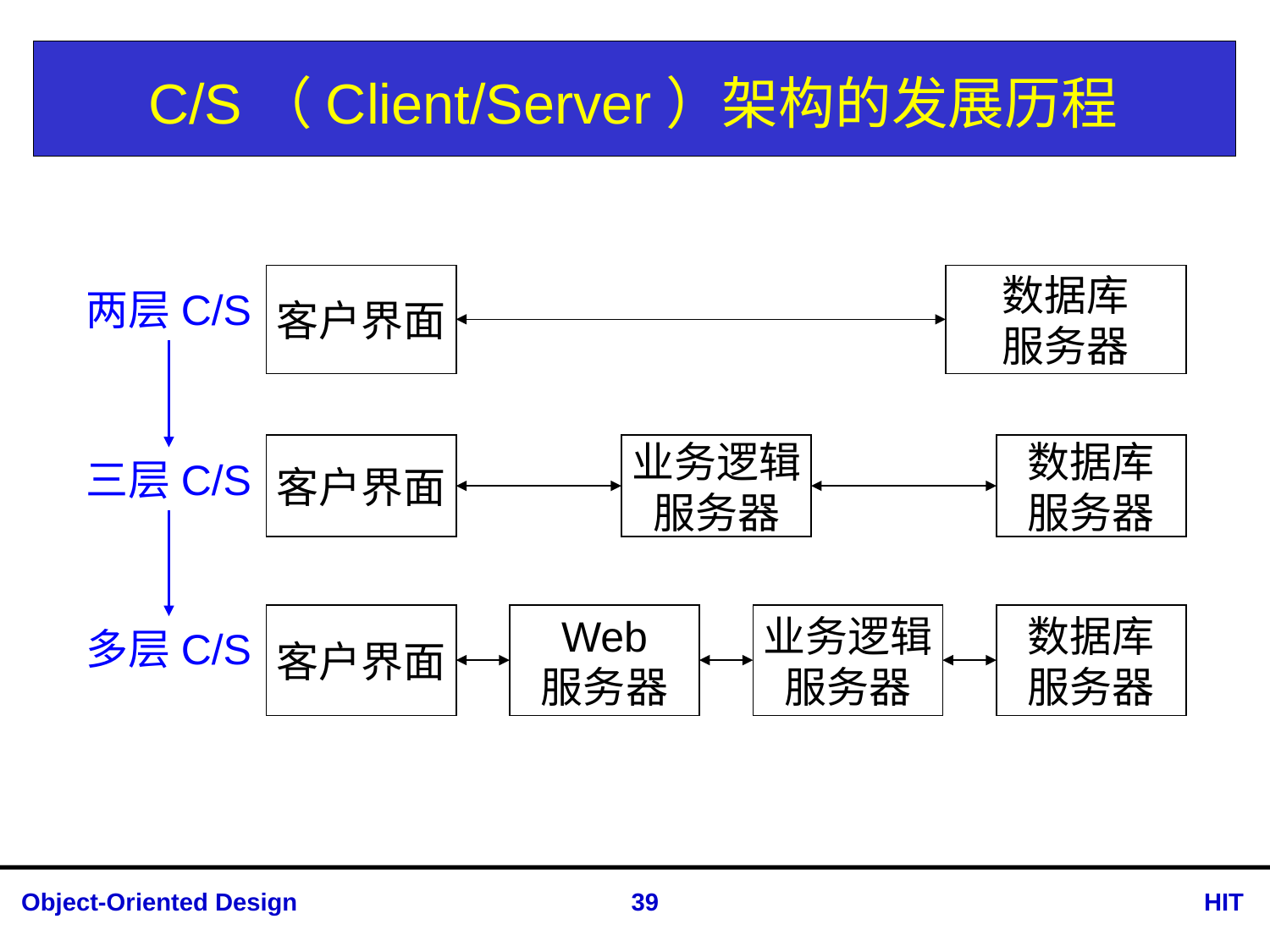

# C/S（Client/Server）架构的发展历程
客户界面
数据库
服务器
两层C/S
客户界面
业务逻辑
服务器
数据库
服务器
三层C/S
客户界面
Web
服务器
业务逻辑
服务器
数据库
服务器
多层C/S